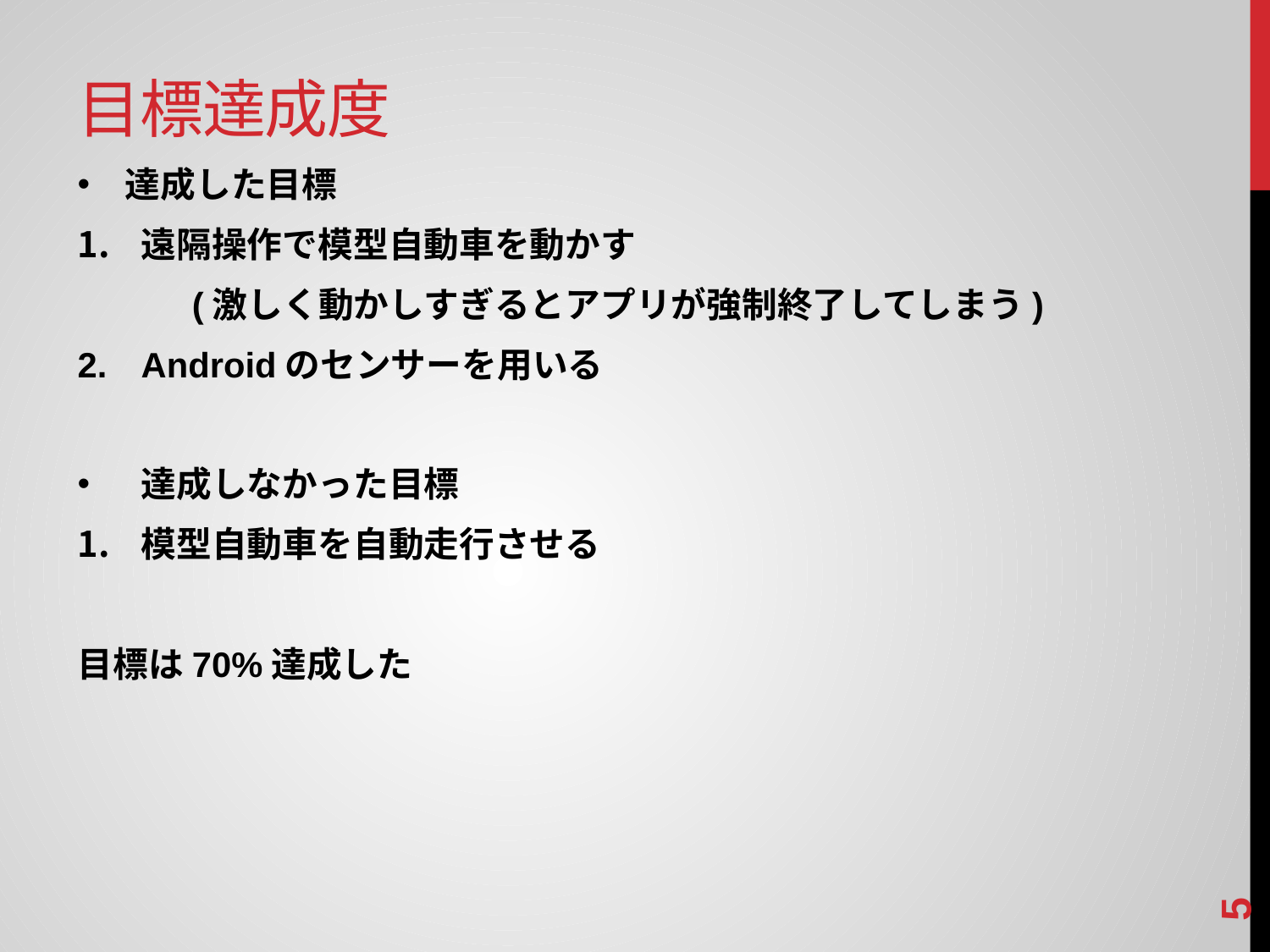

# 目標達成度
達成した目標
遠隔操作で模型自動車を動かす
　　　(激しく動かしすぎるとアプリが強制終了してしまう)
Androidのセンサーを用いる

達成しなかった目標
模型自動車を自動走行させる

目標は70%達成した

5